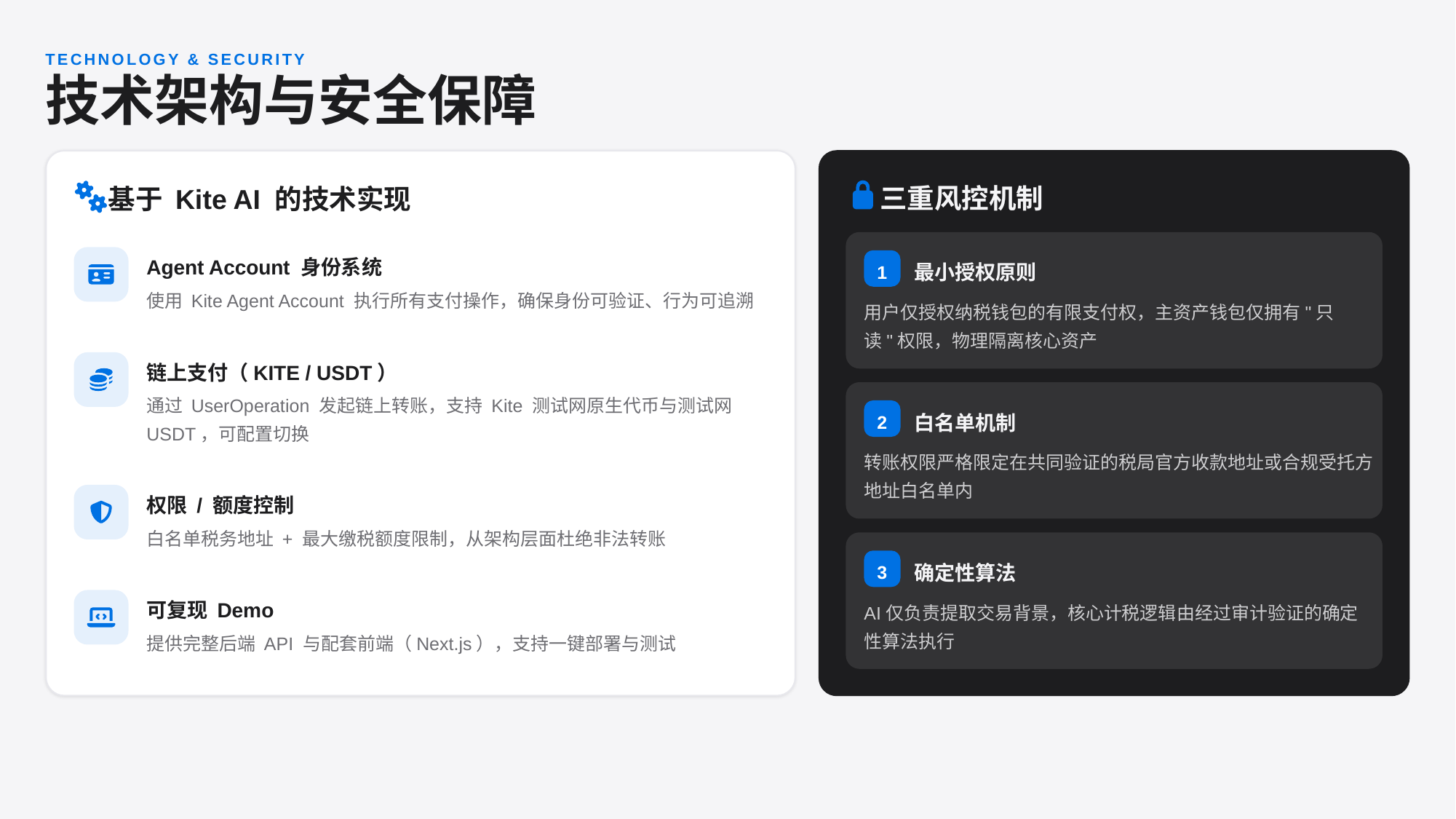

TECHNOLOGY & SECURITY
技术架构与安全保障

三重风控机制
基于 Kite AI 的技术实现

Agent Account 身份系统
1

最小授权原则

使用 Kite Agent Account 执行所有支付操作，确保身份可验证、行为可追溯
用户仅授权纳税钱包的有限支付权，主资产钱包仅拥有"只读"权限，物理隔离核心资产

链上支付（KITE / USDT）

通过 UserOperation 发起链上转账，支持 Kite 测试网原生代币与测试网 USDT，可配置切换
2

白名单机制
转账权限严格限定在共同验证的税局官方收款地址或合规受托方地址白名单内

权限 / 额度控制

白名单税务地址 + 最大缴税额度限制，从架构层面杜绝非法转账

3

确定性算法

可复现 Demo
AI仅负责提取交易背景，核心计税逻辑由经过审计验证的确定性算法执行

提供完整后端 API 与配套前端（Next.js），支持一键部署与测试